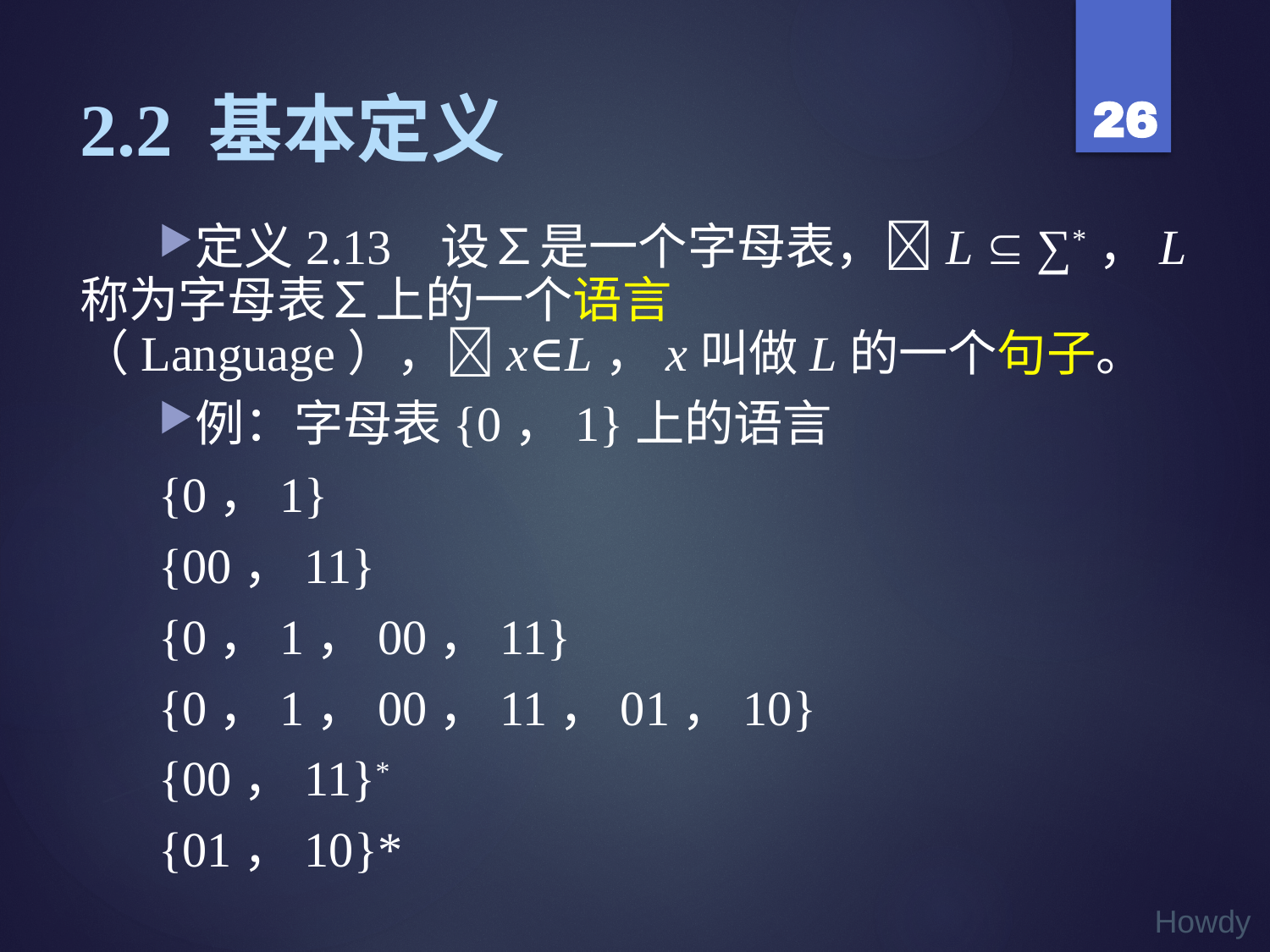

# 2.2 基本定义
定义2.13   设∑是一个字母表，∀L ⊆ ∑*，L称为字母表∑上的一个语言（Language），∀x∈L，x叫做L的一个句子。
例：字母表{0，1}上的语言
{0，1}
{00，11}
{0，1，00，11}
{0，1，00，11，01，10}
{00，11}*
{01，10}*